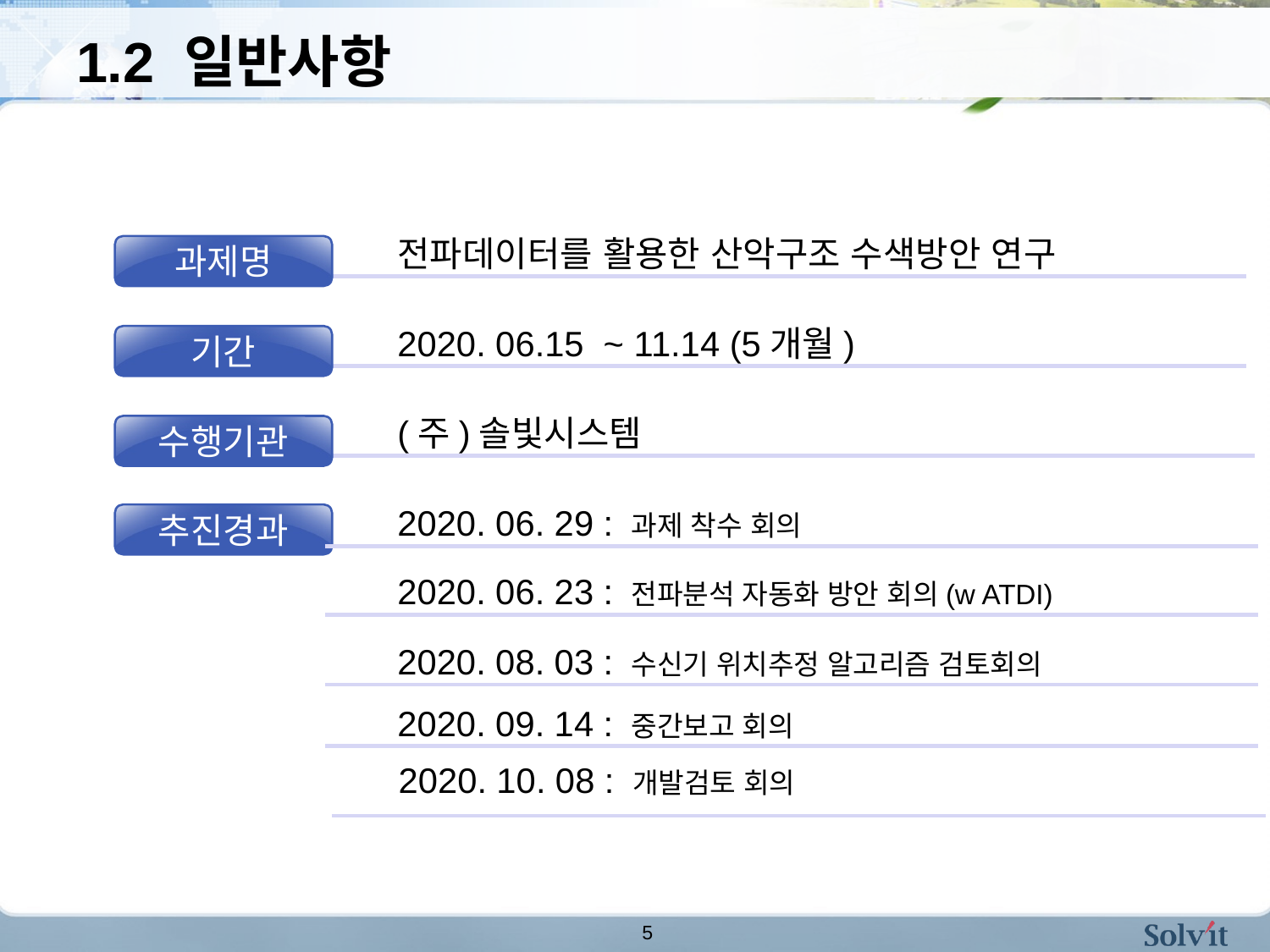

# 1.2 일반사항

전파데이터를 활용한 산악구조 수색방안 연구
과제명
2020. 06.15  ~ 11.14 (5개월)
기간
(주)솔빛시스템
수행기관

2020. 06. 29 : 과제 착수 회의
추진경과

2020. 06. 23 : 전파분석 자동화 방안 회의(w ATDI)

2020. 08. 03 : 수신기 위치추정 알고리즘 검토회의

2020. 09. 14 : 중간보고 회의
2020. 10. 08 : 개발검토 회의
5